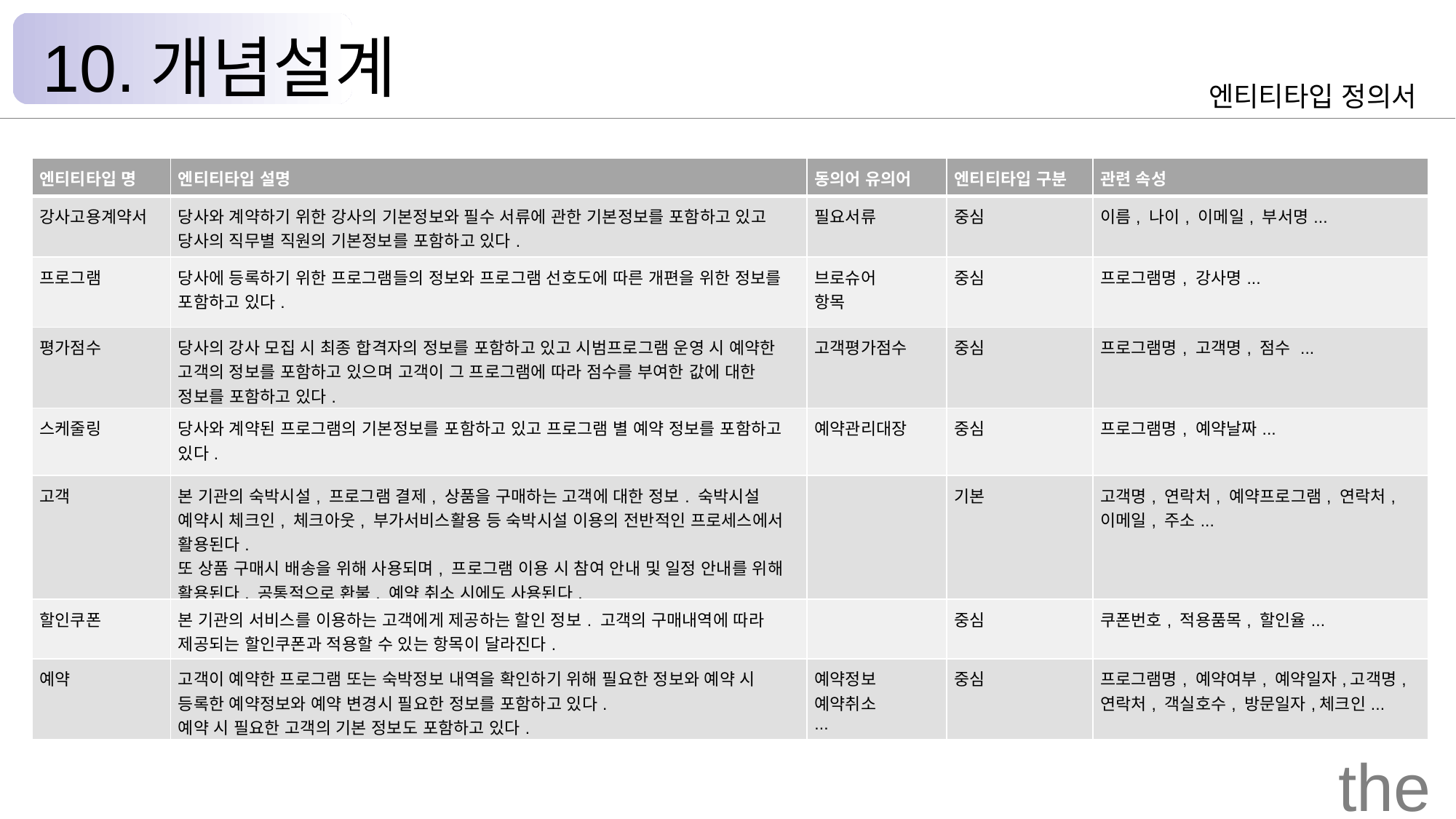

10.개념설계

엔티티타입 정의서
| 엔티티타입 명 | 엔티티타입 설명 | 동의어 유의어 | 엔티티타입 구분 | 관련 속성 |
| --- | --- | --- | --- | --- |
| 강사고용계약서 | 당사와 계약하기 위한 강사의 기본정보와 필수 서류에 관한 기본정보를 포함하고 있고 당사의 직무별 직원의 기본정보를 포함하고 있다. | 필요서류 | 중심 | 이름, 나이, 이메일, 부서명... |
| 프로그램 | 당사에 등록하기 위한 프로그램들의 정보와 프로그램 선호도에 따른 개편을 위한 정보를 포함하고 있다. | 브로슈어  항목 | 중심 | 프로그램명, 강사명... |
| 평가점수 | 당사의 강사 모집 시 최종 합격자의 정보를 포함하고 있고 시범프로그램 운영 시 예약한 고객의 정보를 포함하고 있으며 고객이 그 프로그램에 따라 점수를 부여한 값에 대한 정보를 포함하고 있다. | 고객평가점수 | 중심 | 프로그램명, 고객명, 점수 ... |
| 스케줄링 | 당사와 계약된 프로그램의 기본정보를 포함하고 있고 프로그램 별 예약 정보를 포함하고 있다. | 예약관리대장 | 중심 | 프로그램명, 예약날짜... |
| 고객 | 본 기관의 숙박시설, 프로그램 결제, 상품을 구매하는 고객에 대한 정보. 숙박시설 예약시 체크인, 체크아웃, 부가서비스활용 등 숙박시설 이용의 전반적인 프로세스에서 활용된다.  또 상품 구매시 배송을 위해 사용되며, 프로그램 이용 시 참여 안내 및 일정 안내를 위해 활용된다. 공통적으로 환불, 예약 취소 시에도 사용된다. |  | 기본 | 고객명, 연락처, 예약프로그램, 연락처, 이메일, 주소... |
| 할인쿠폰 | 본 기관의 서비스를 이용하는 고객에게 제공하는 할인 정보. 고객의 구매내역에 따라 제공되는 할인쿠폰과 적용할 수 있는 항목이 달라진다. |  | 중심 | 쿠폰번호, 적용품목, 할인율... |
| 예약 | 고객이 예약한 프로그램 또는 숙박정보 내역을 확인하기 위해 필요한 정보와 예약 시 등록한 예약정보와 예약 변경시 필요한 정보를 포함하고 있다. 예약 시 필요한 고객의 기본 정보도 포함하고 있다. | 예약정보 예약취소 ... | 중심 | 프로그램명, 예약여부, 예약일자,고객명, 연락처, 객실호수, 방문일자,체크인... |
the Palace